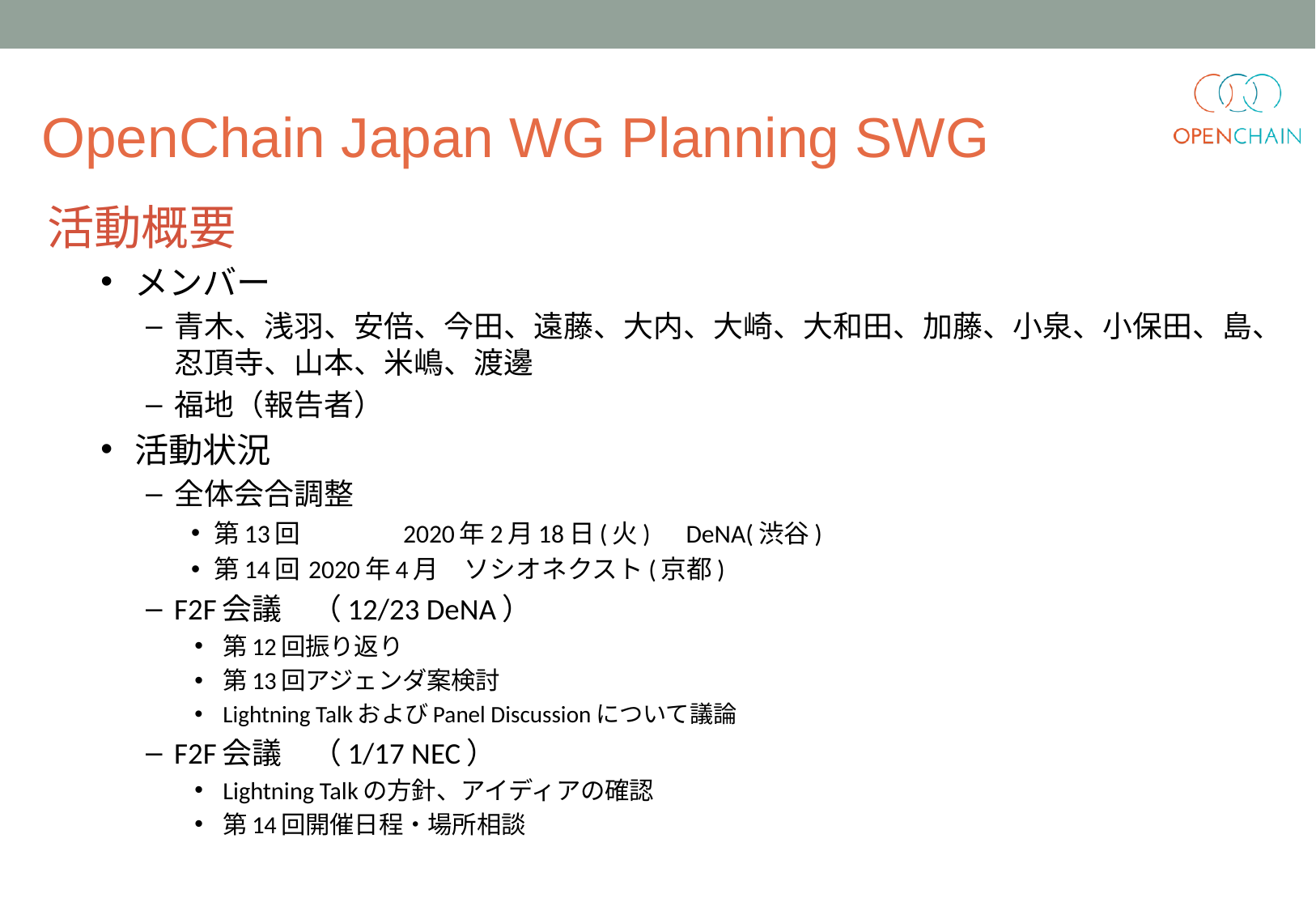

OpenChain Japan WG Planning SWG
活動概要
メンバー
青木、浅羽、安倍、今田、遠藤、大内、大崎、大和田、加藤、小泉、小保田、島、忍頂寺、山本、米嶋、渡邊
福地（報告者）
活動状況
全体会合調整
第13回　	2020年2月18日(火)　DeNA(渋谷)
第14回	2020年4月　ソシオネクスト(京都)
F2F会議　（12/23 DeNA）
第12回振り返り
第13回アジェンダ案検討
Lightning TalkおよびPanel Discussionについて議論
F2F会議　（1/17 NEC）
Lightning Talkの方針、アイディアの確認
第14回開催日程・場所相談